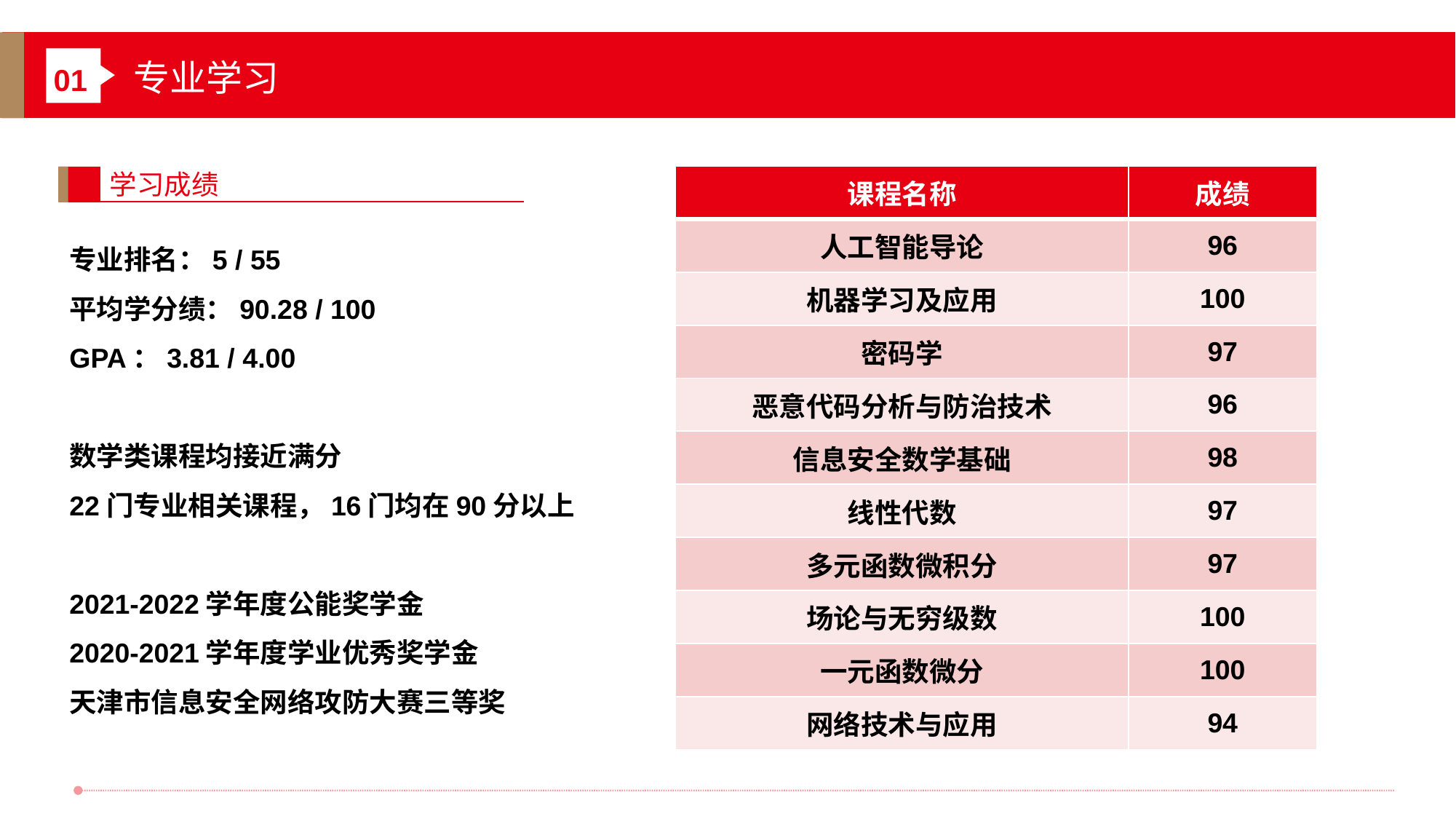

专业学习
01
学习成绩

| 课程名称 | 成绩 |
| --- | --- |
| 人工智能导论 | 96 |
| 机器学习及应用 | 100 |
| 密码学 | 97 |
| 恶意代码分析与防治技术 | 96 |
| 信息安全数学基础 | 98 |
| 线性代数 | 97 |
| 多元函数微积分 | 97 |
| 场论与无穷级数 | 100 |
| 一元函数微分 | 100 |
| 网络技术与应用 | 94 |
专业排名：5 / 55
平均学分绩：90.28 / 100
GPA：3.81 / 4.00

数学类课程均接近满分
22门专业相关课程，16门均在90分以上

2021-2022学年度公能奖学金
2020-2021学年度学业优秀奖学金
天津市信息安全网络攻防大赛三等奖